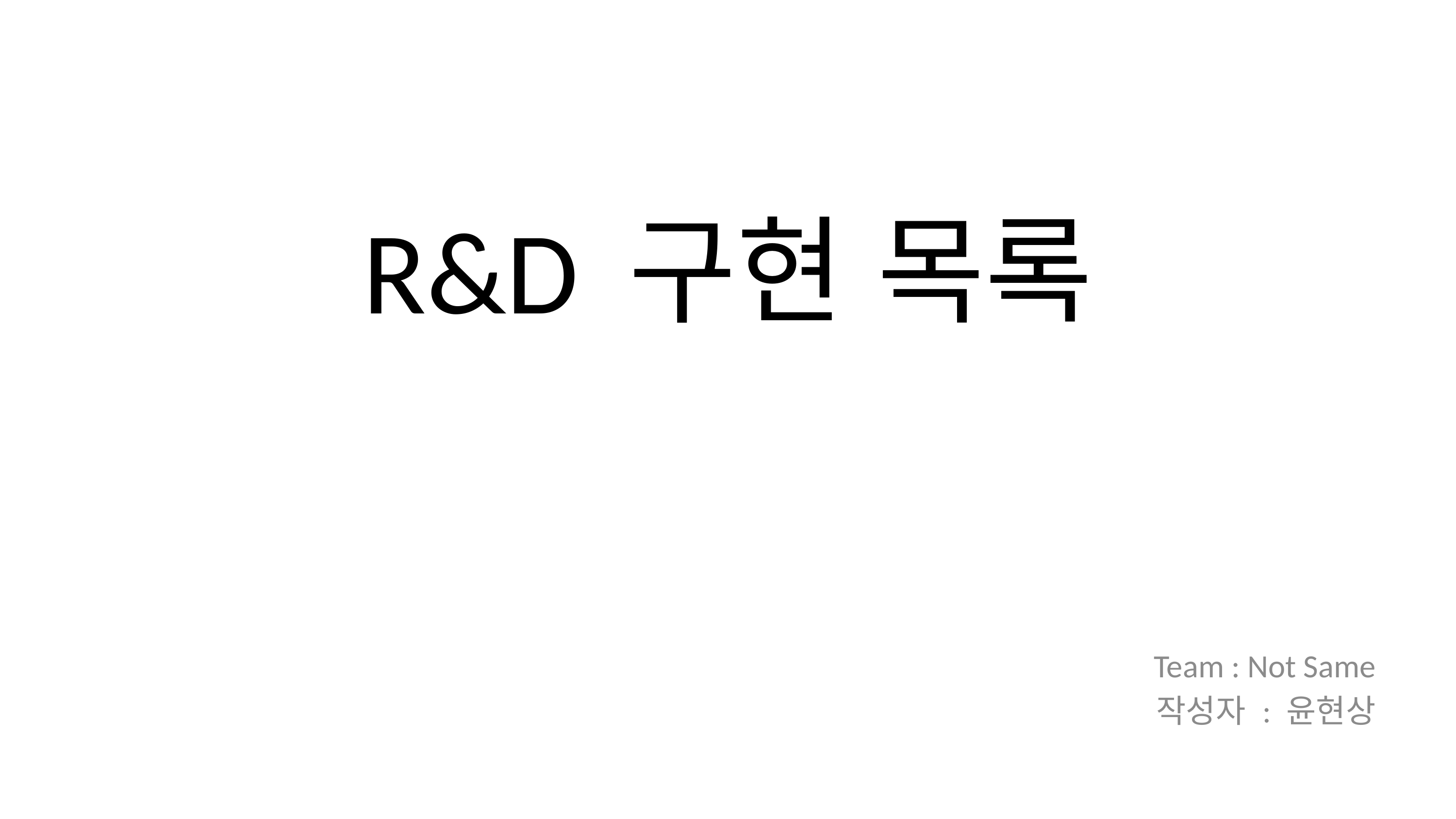

# R&D 구현 목록

Team : Not Same
작성자 : 윤현상